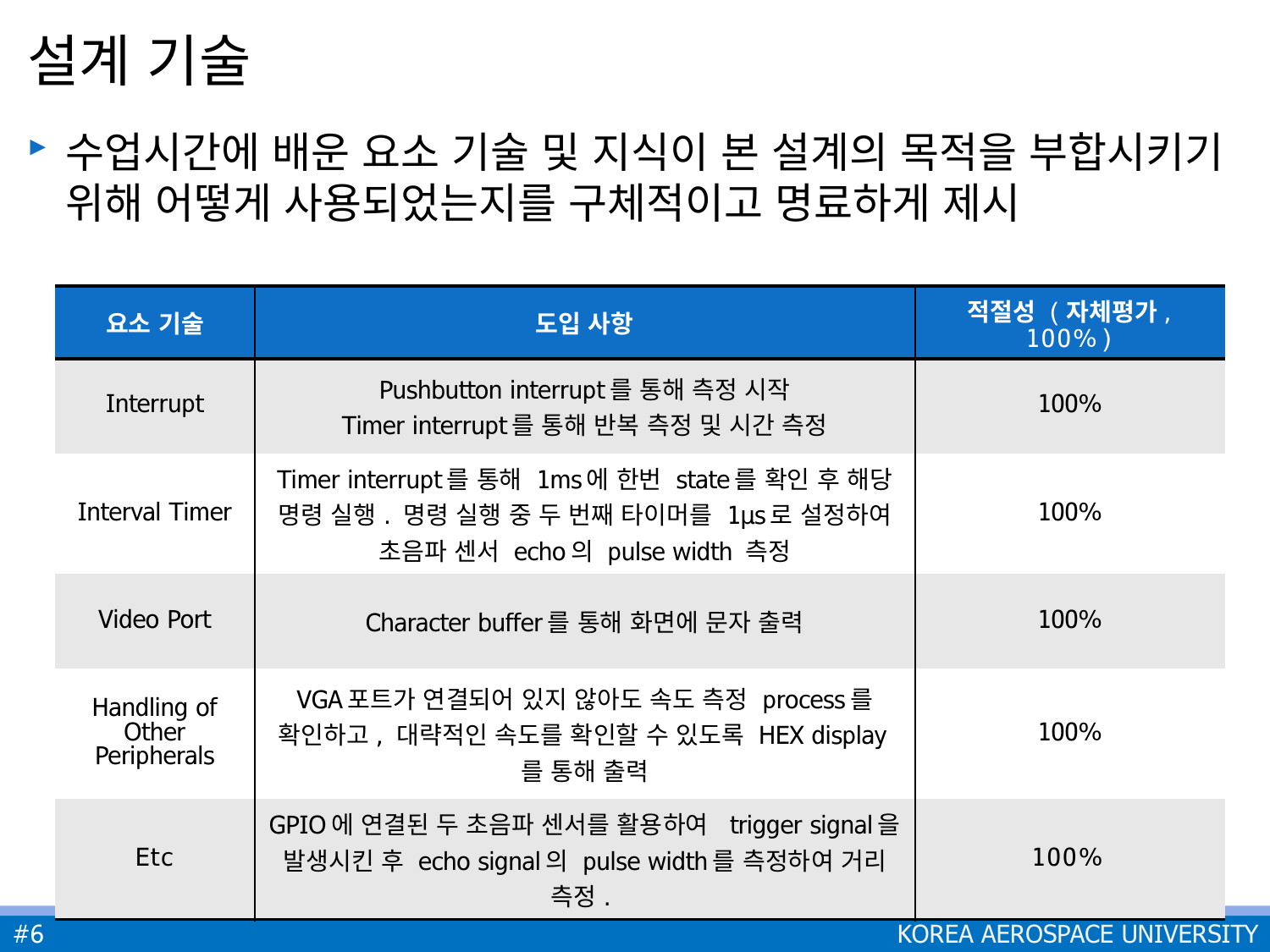

# 설계 기술
수업시간에 배운 요소 기술 및 지식이 본 설계의 목적을 부합시키기 위해 어떻게 사용되었는지를 구체적이고 명료하게 제시
| 요소 기술 | 도입 사항 | 적절성 (자체평가, 100%) |
| --- | --- | --- |
| Interrupt | Pushbutton interrupt를 통해 측정 시작 Timer interrupt를 통해 반복 측정 및 시간 측정 | 100% |
| Interval Timer | Timer interrupt를 통해 1ms에 한번 state를 확인 후 해당 명령 실행. 명령 실행 중 두 번째 타이머를 1µs로 설정하여 초음파 센서 echo의 pulse width 측정 | 100% |
| Video Port | Character buffer를 통해 화면에 문자 출력 | 100% |
| Handling of Other Peripherals | VGA포트가 연결되어 있지 않아도 속도 측정 process를 확인하고, 대략적인 속도를 확인할 수 있도록 HEX display를 통해 출력 | 100% |
| Etc | GPIO에 연결된 두 초음파 센서를 활용하여 trigger signal을 발생시킨 후 echo signal의 pulse width를 측정하여 거리 측정. | 100% |
#6